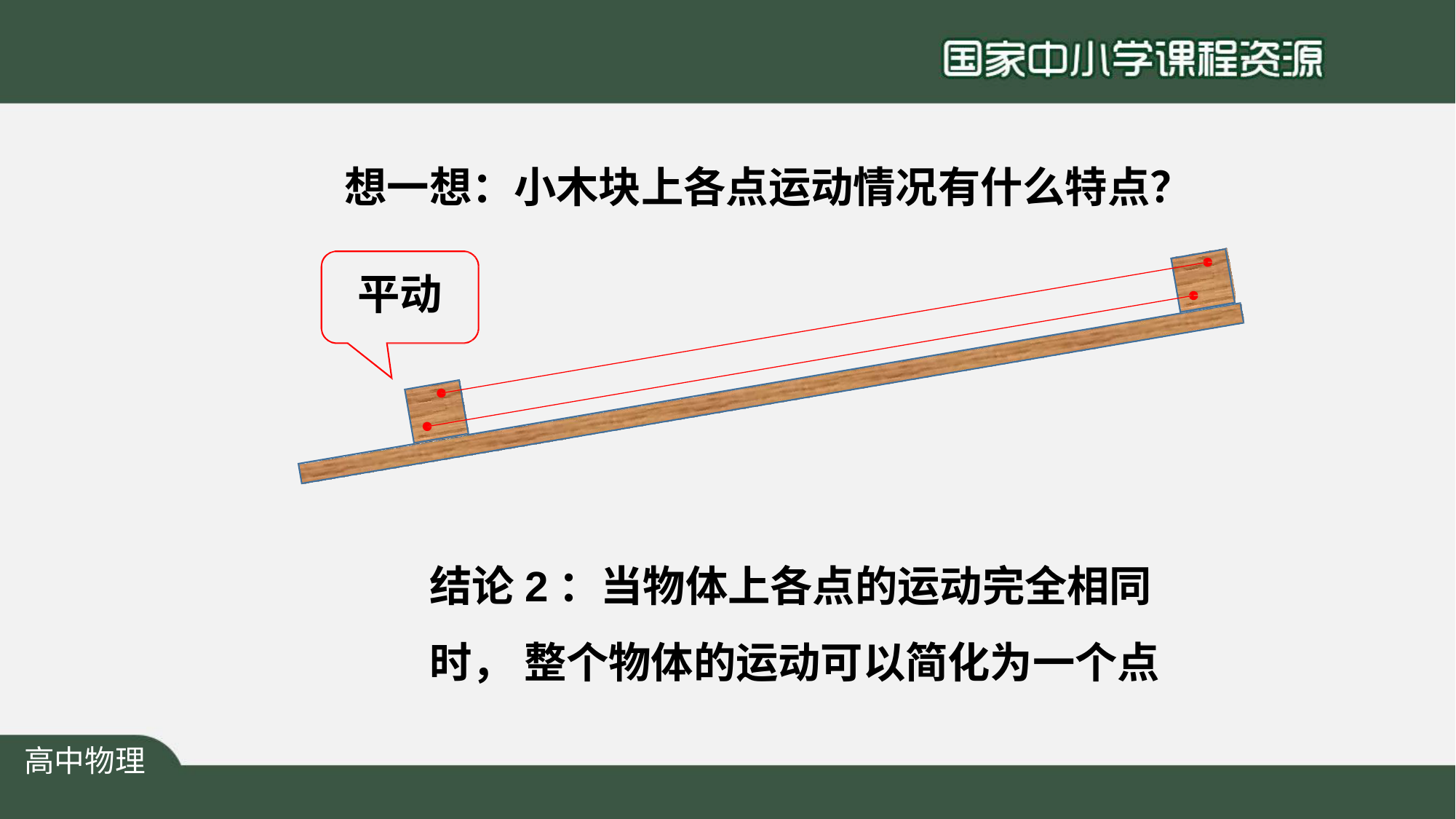

# 想一想：小木块上各点运动情况有什么特点？

平动

结论2：当物体上各点的运动完全相同时， 整个物体的运动可以简化为一个点
高中物理